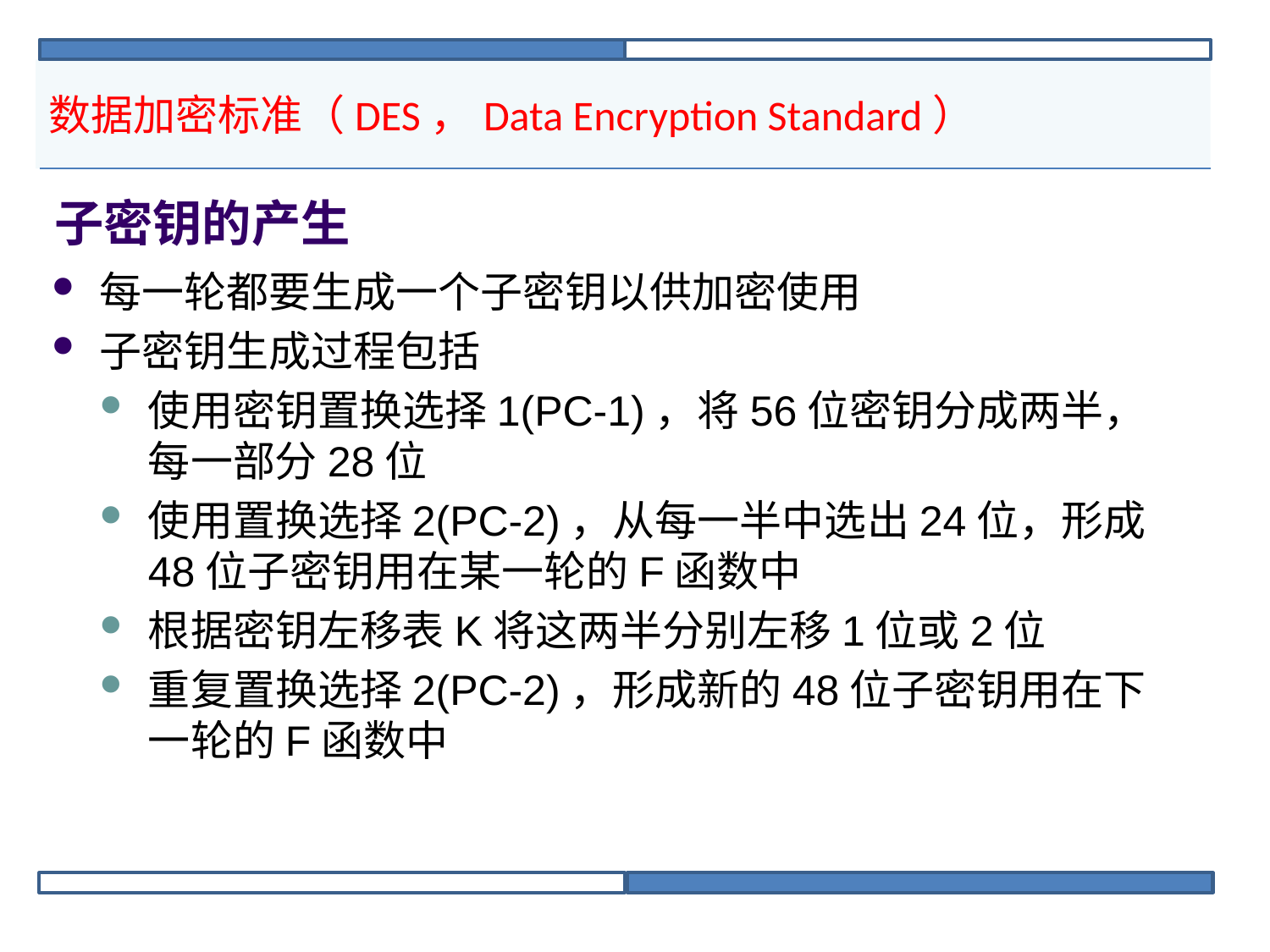

# 数据加密标准（DES，Data Encryption Standard）
子密钥的产生
每一轮都要生成一个子密钥以供加密使用
子密钥生成过程包括
使用密钥置换选择1(PC-1)，将56位密钥分成两半，每一部分28位
使用置换选择2(PC-2)，从每一半中选出24位，形成48位子密钥用在某一轮的F函数中
根据密钥左移表K将这两半分别左移1位或2位
重复置换选择2(PC-2)，形成新的48位子密钥用在下一轮的F函数中